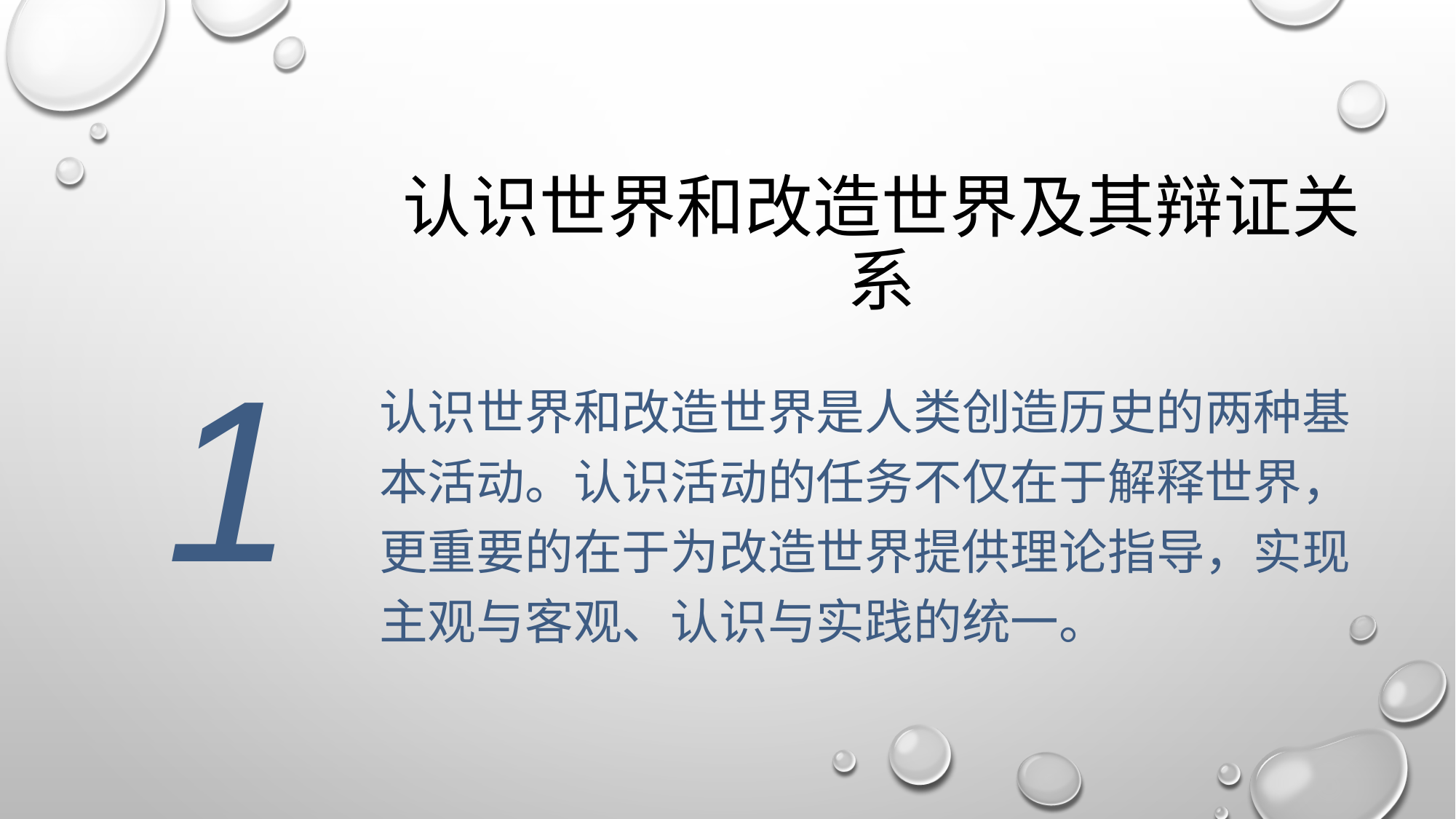

# 认识世界和改造世界及其辩证关系
1
认识世界和改造世界是人类创造历史的两种基本活动。认识活动的任务不仅在于解释世界，更重要的在于为改造世界提供理论指导，实现主观与客观、认识与实践的统一。